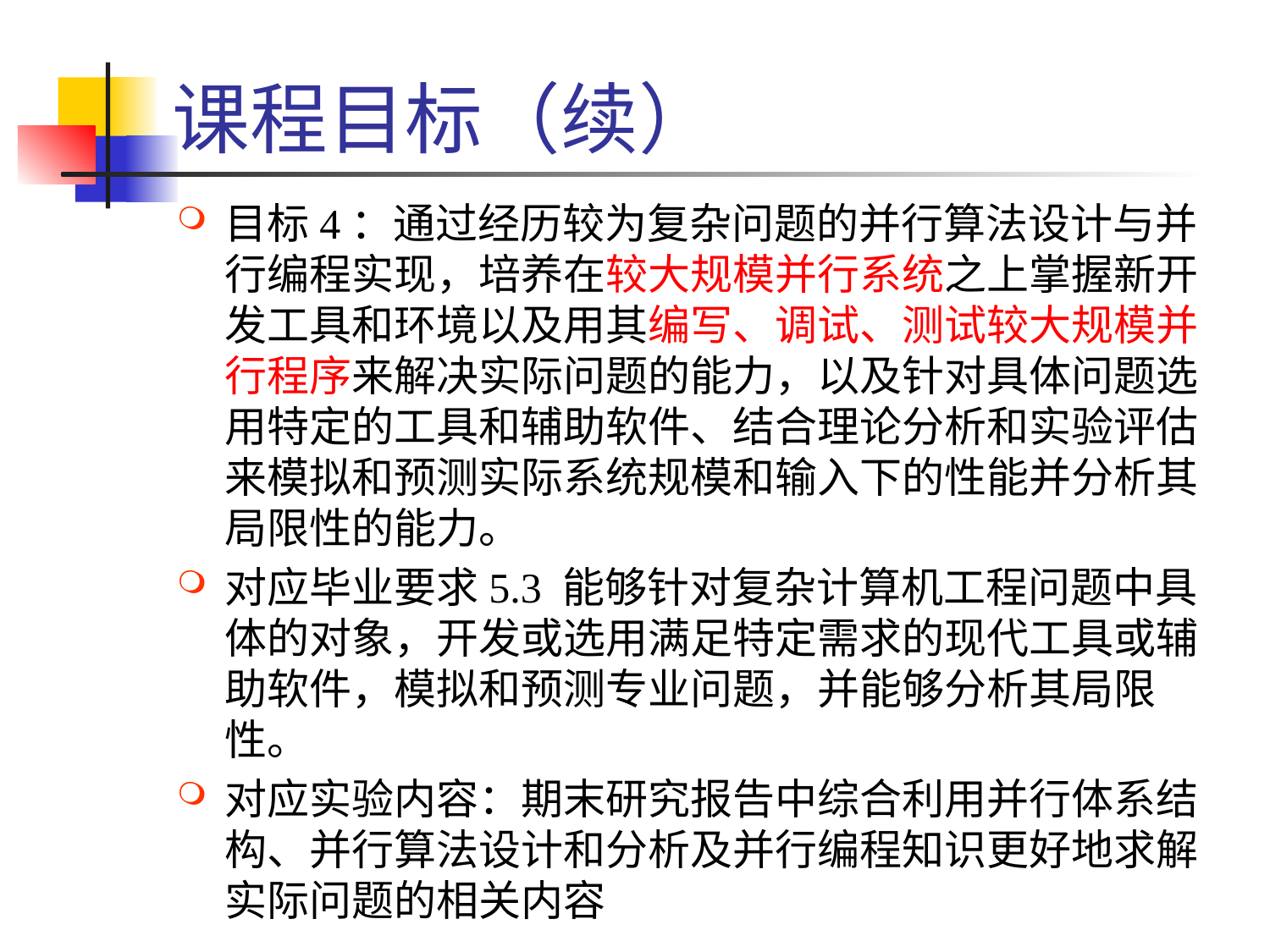

# 课程目标（续）
目标4：通过经历较为复杂问题的并行算法设计与并行编程实现，培养在较大规模并行系统之上掌握新开发工具和环境以及用其编写、调试、测试较大规模并行程序来解决实际问题的能力，以及针对具体问题选用特定的工具和辅助软件、结合理论分析和实验评估来模拟和预测实际系统规模和输入下的性能并分析其局限性的能力。
对应毕业要求5.3 能够针对复杂计算机工程问题中具体的对象，开发或选用满足特定需求的现代工具或辅助软件，模拟和预测专业问题，并能够分析其局限性。
对应实验内容：期末研究报告中综合利用并行体系结构、并行算法设计和分析及并行编程知识更好地求解实际问题的相关内容